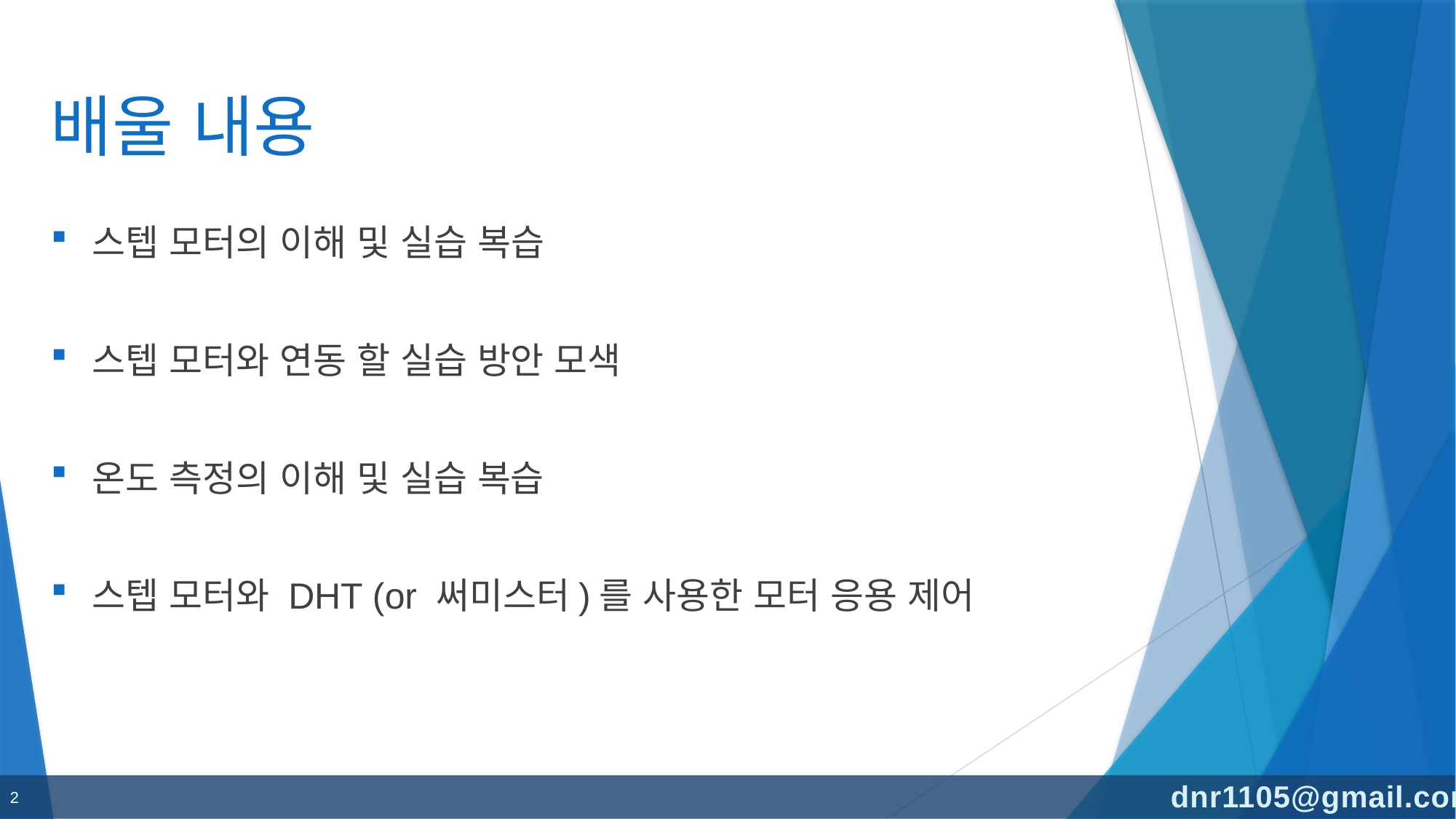

# 배울 내용
스텝 모터의 이해 및 실습 복습

스텝 모터와 연동 할 실습 방안 모색

온도 측정의 이해 및 실습 복습

스텝 모터와 DHT (or 써미스터)를 사용한 모터 응용 제어
2